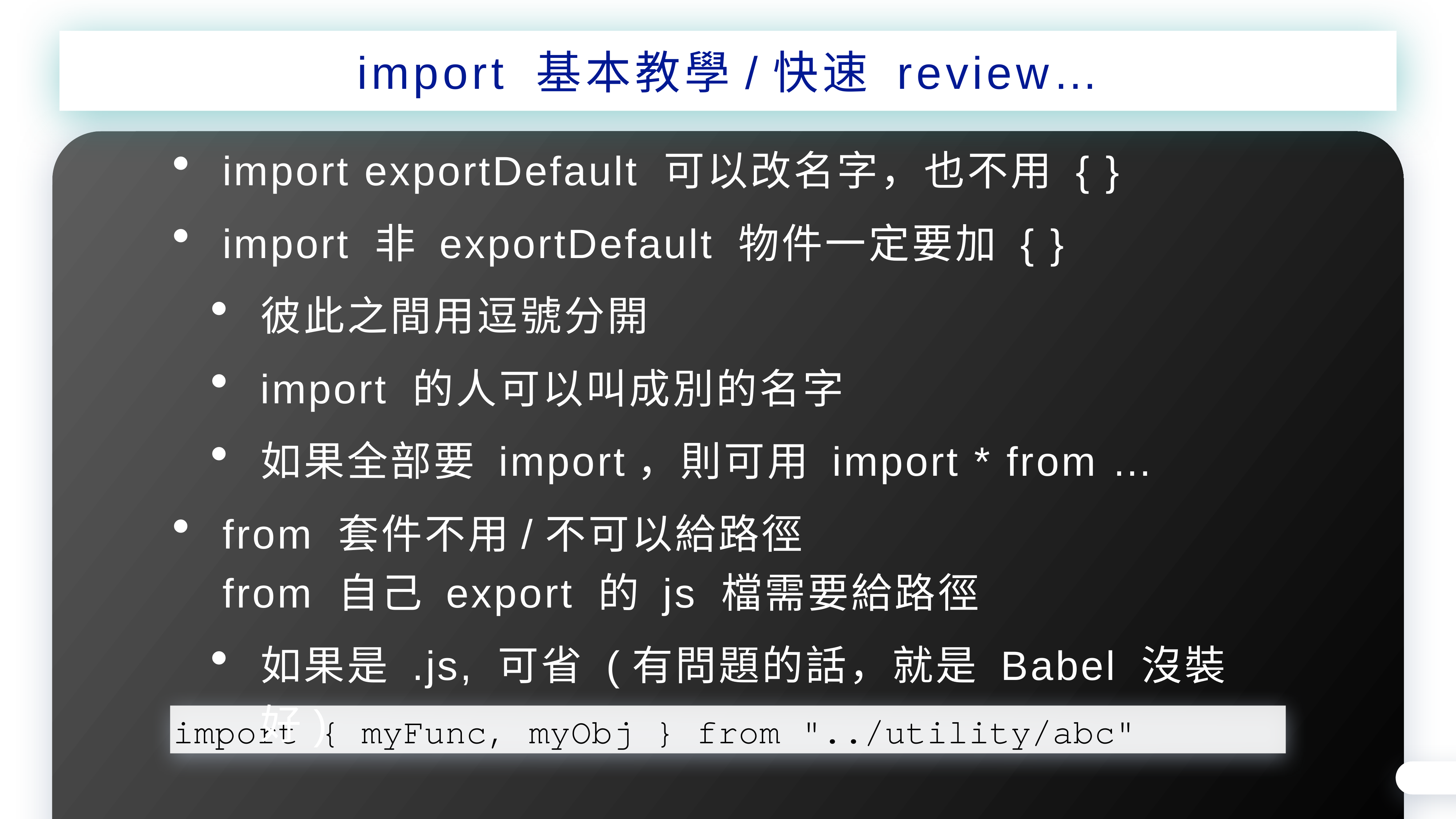

import 基本教學/快速 review…
import exportDefault 可以改名字，也不用 { }
import 非 exportDefault 物件一定要加 { }
彼此之間用逗號分開
import 的人可以叫成別的名字
如果全部要 import，則可用 import * from …
from 套件不用/不可以給路徑
from 自己 export 的 js 檔需要給路徑
如果是 .js, 可省 (有問題的話，就是 Babel 沒裝好)
import { myFunc, myObj } from "../utility/abc"
12